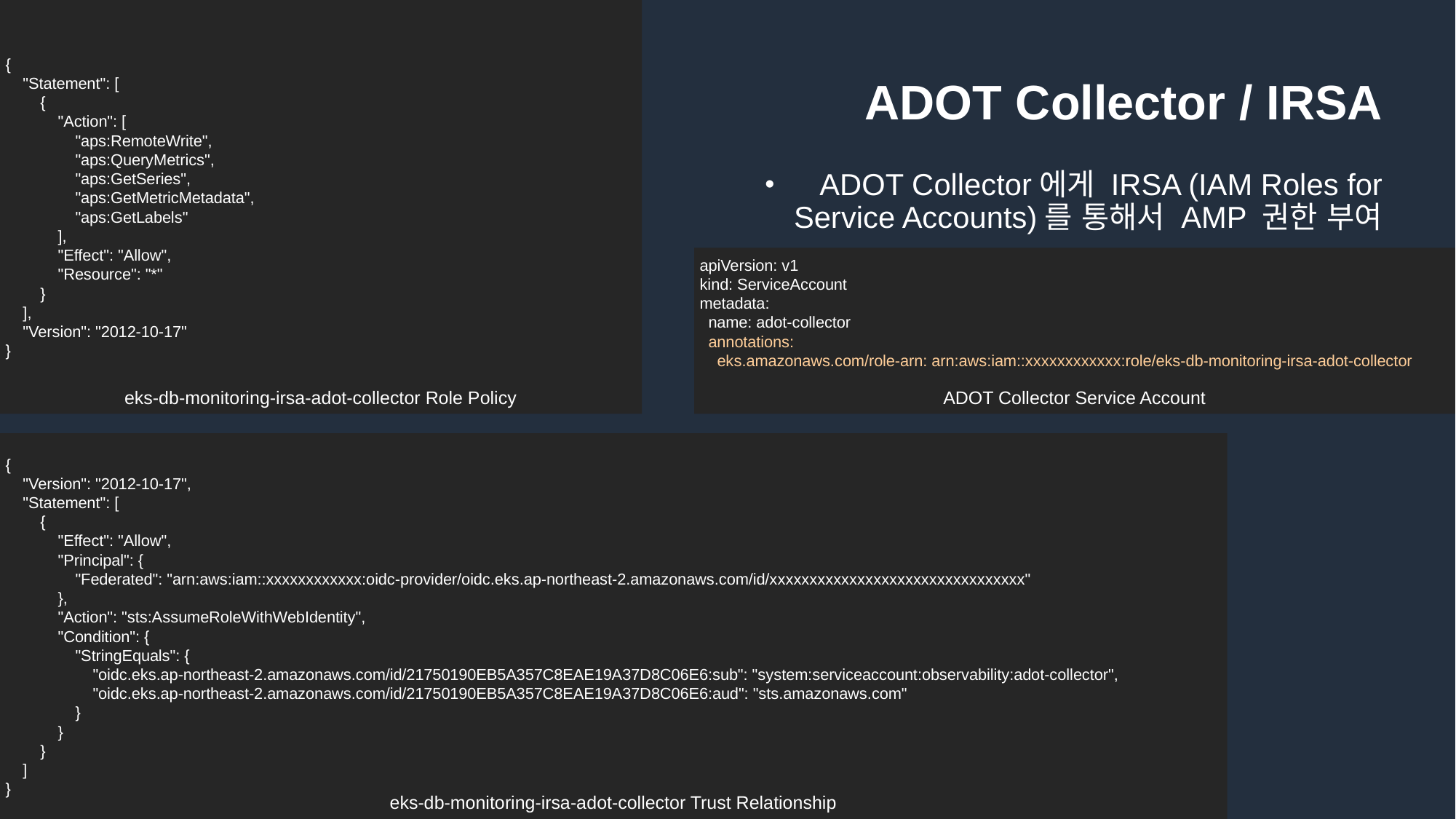

{
    "Statement": [
        {
            "Action": [
                "aps:RemoteWrite",
                "aps:QueryMetrics",
                "aps:GetSeries",
                "aps:GetMetricMetadata",
                "aps:GetLabels"
            ],
            "Effect": "Allow",
            "Resource": "*"
        }
    ],
    "Version": "2012-10-17"
}
# ADOT Collector / IRSA
ADOT Collector에게 IRSA (IAM Roles for Service Accounts)를 통해서 AMP 권한 부여
apiVersion: v1
kind: ServiceAccount
metadata:
  name: adot-collector
  annotations:
    eks.amazonaws.com/role-arn: arn:aws:iam::xxxxxxxxxxxx:role/eks-db-monitoring-irsa-adot-collector

eks-db-monitoring-irsa-adot-collector Role Policy
ADOT Collector Service Account
{
    "Version": "2012-10-17",
    "Statement": [
        {
            "Effect": "Allow",
            "Principal": {
                "Federated": "arn:aws:iam::xxxxxxxxxxxx:oidc-provider/oidc.eks.ap-northeast-2.amazonaws.com/id/xxxxxxxxxxxxxxxxxxxxxxxxxxxxxxxx"
            },
            "Action": "sts:AssumeRoleWithWebIdentity",
            "Condition": {
                "StringEquals": {
                    "oidc.eks.ap-northeast-2.amazonaws.com/id/21750190EB5A357C8EAE19A37D8C06E6:sub": "system:serviceaccount:observability:adot-collector",
                    "oidc.eks.ap-northeast-2.amazonaws.com/id/21750190EB5A357C8EAE19A37D8C06E6:aud": "sts.amazonaws.com"
                }
            }
        }
    ]
}
eks-db-monitoring-irsa-adot-collector Trust Relationship